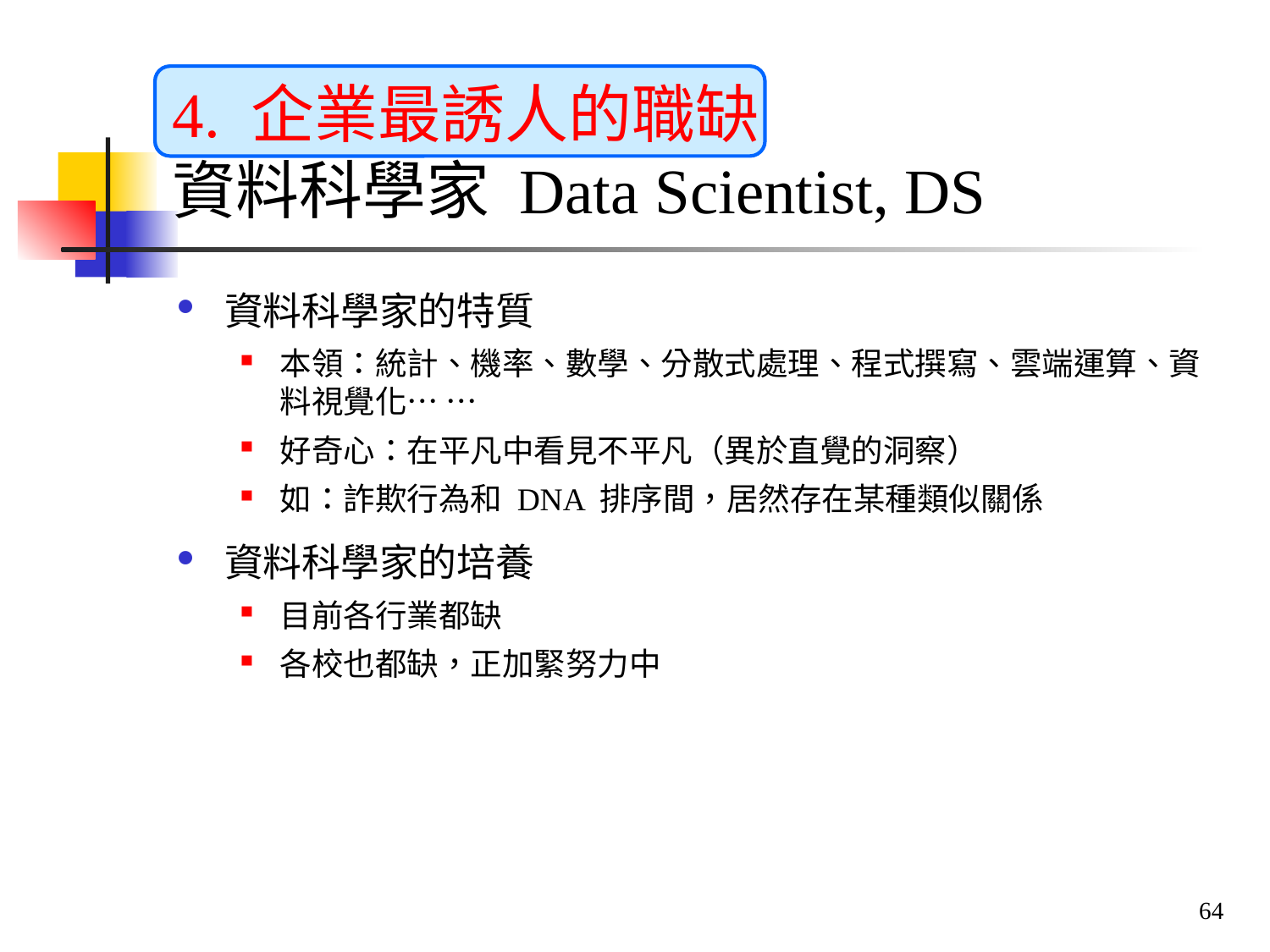

# 4. 企業最誘人的職缺 資料科學家 Data Scientist, DS

資料科學家的特質
本領：統計、機率、數學、分散式處理、程式撰寫、雲端運算、資料視覺化… …
好奇心：在平凡中看見不平凡（異於直覺的洞察）
如：詐欺行為和 DNA 排序間，居然存在某種類似關係
資料科學家的培養
目前各行業都缺
各校也都缺，正加緊努力中